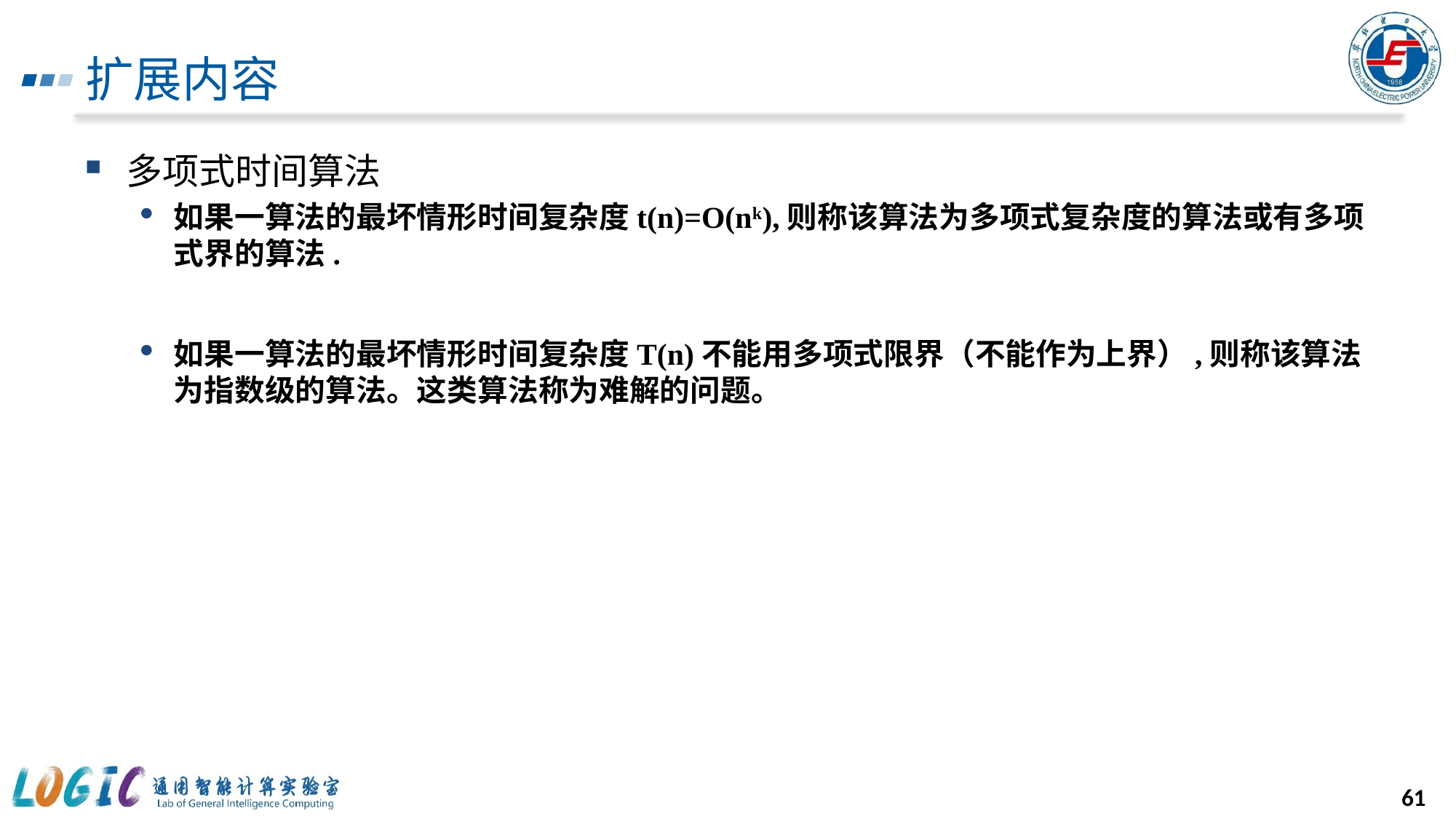

# 扩展内容
多项式时间算法
如果一算法的最坏情形时间复杂度t(n)=O(nk),则称该算法为多项式复杂度的算法或有多项式界的算法.

如果一算法的最坏情形时间复杂度T(n)不能用多项式限界（不能作为上界）,则称该算法为指数级的算法。这类算法称为难解的问题。

61